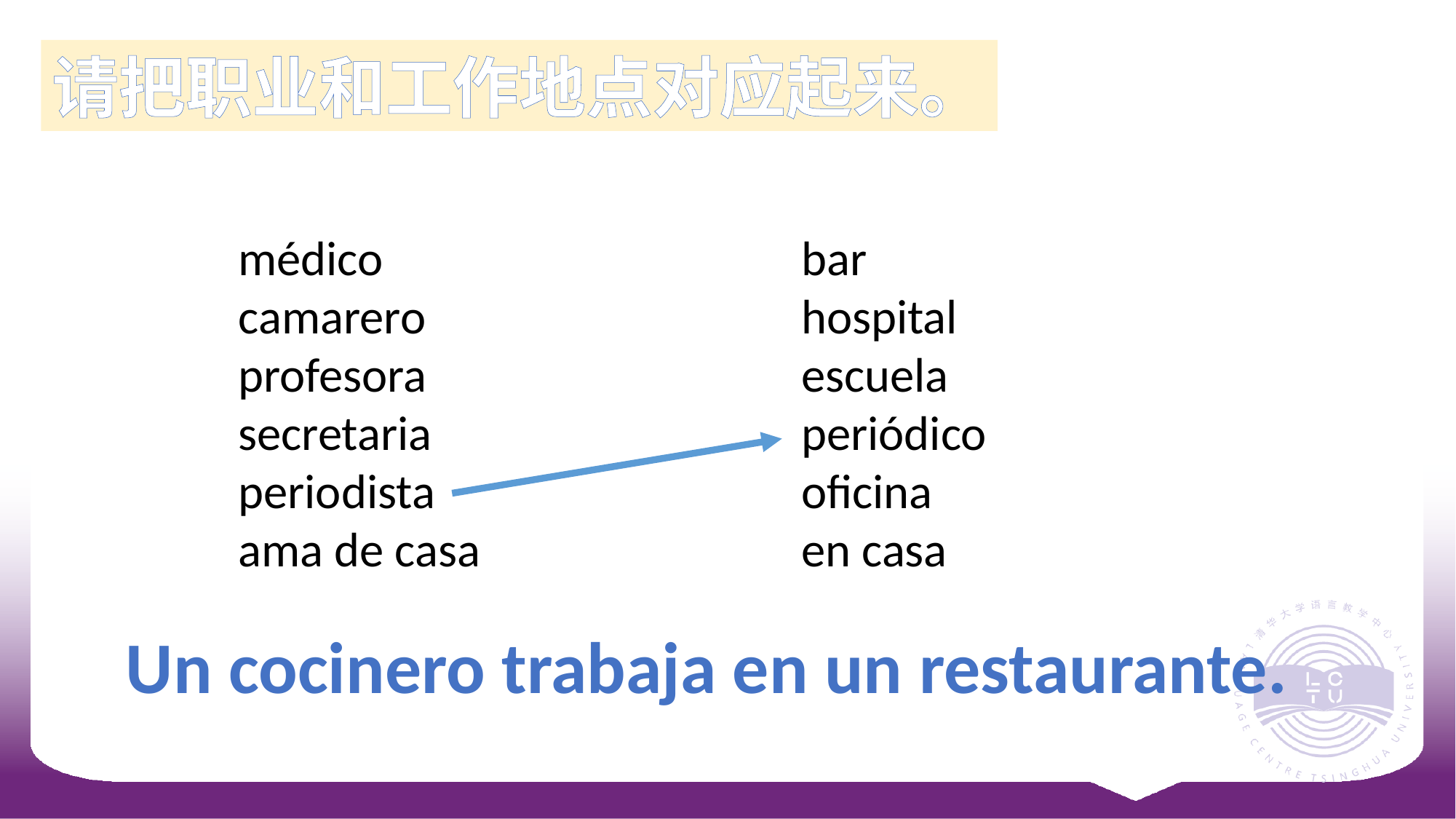

请把职业和工作地点对应起来。
médico
camarero
profesora
secretaria
periodista
ama de casa
bar
hospital
escuela
periódico
oficina
en casa
Un cocinero trabaja en un restaurante.